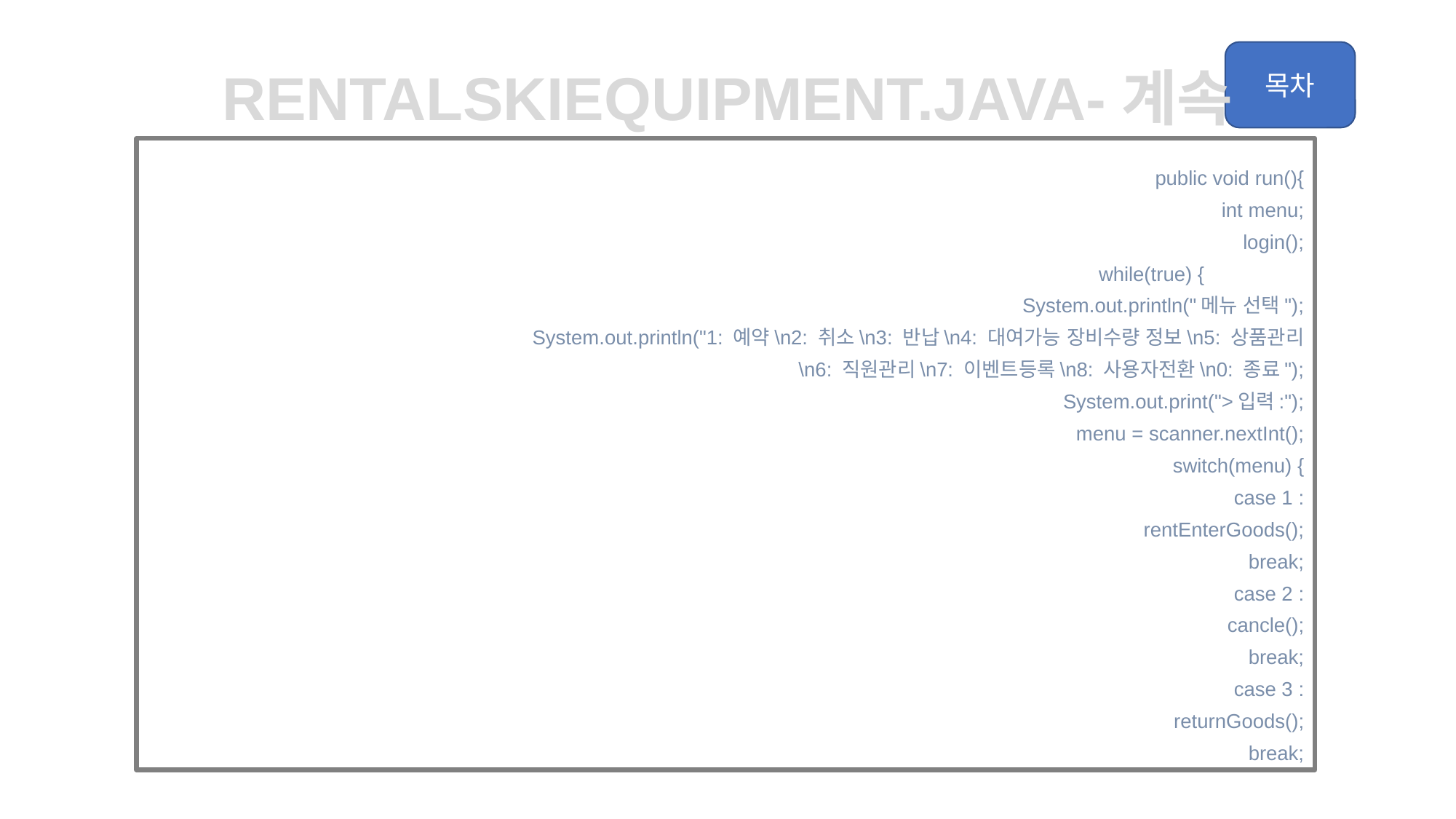

rentalskiequipment.java-계속

	public void run(){
		int menu;
		login();
		while(true) {
			System.out.println("메뉴 선택");
			System.out.println("1: 예약\n2: 취소\n3: 반납\n4: 대여가능 장비수량 정보\n5: 상품관리
			\n6: 직원관리\n7: 이벤트등록\n8: 사용자전환\n0: 종료");
			System.out.print(">입력:");
			menu = scanner.nextInt();
			switch(menu) {
			case 1 :
				rentEnterGoods();
				break;
			case 2 :
				cancle();
				break;
			case 3 :
				returnGoods();
				break;